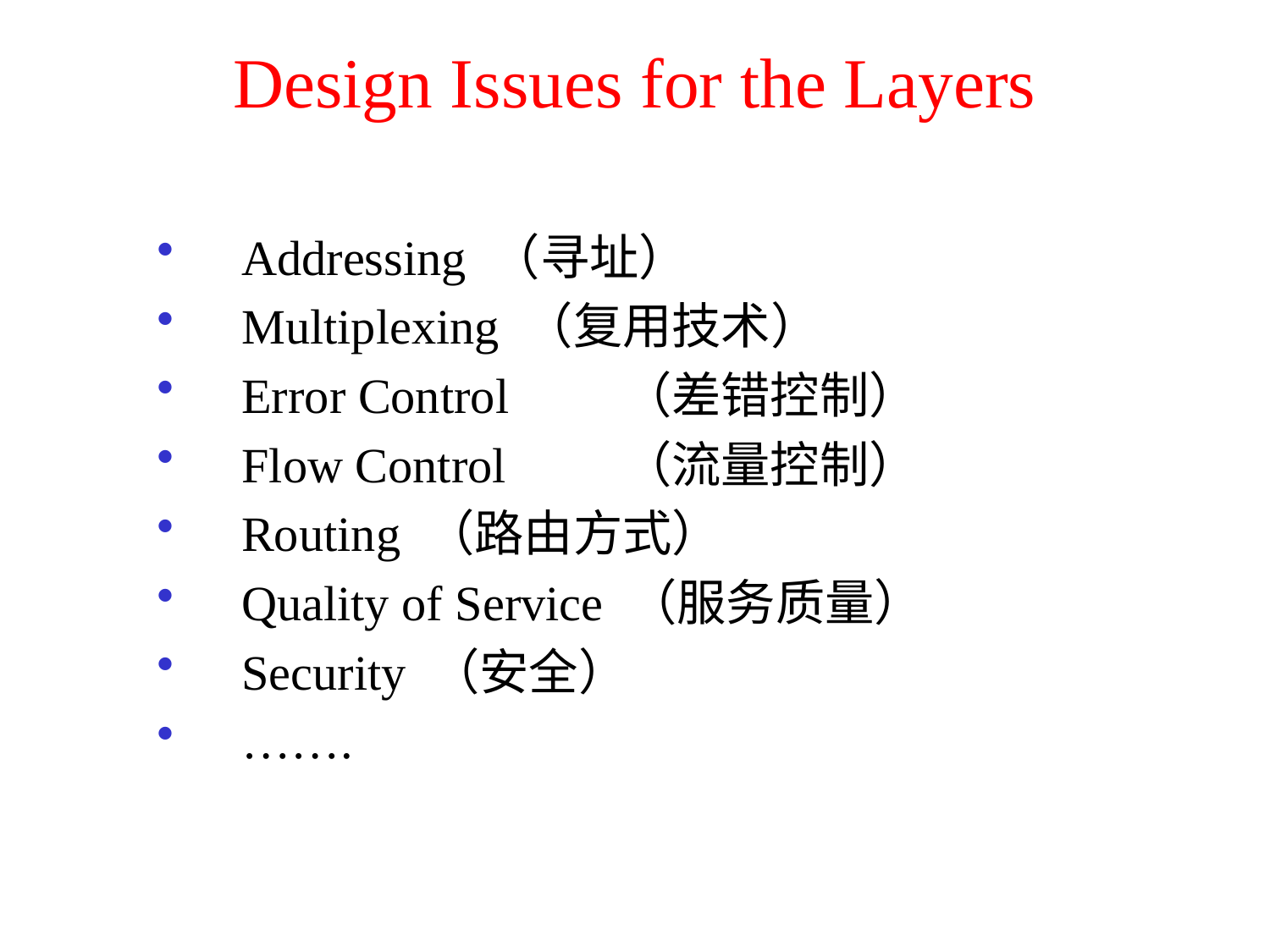

# Design Issues for the Layers
Addressing （寻址）
Multiplexing （复用技术）
Error Control	（差错控制）
Flow Control	（流量控制）
Routing （路由方式）
Quality of Service （服务质量）
Security （安全）
…….